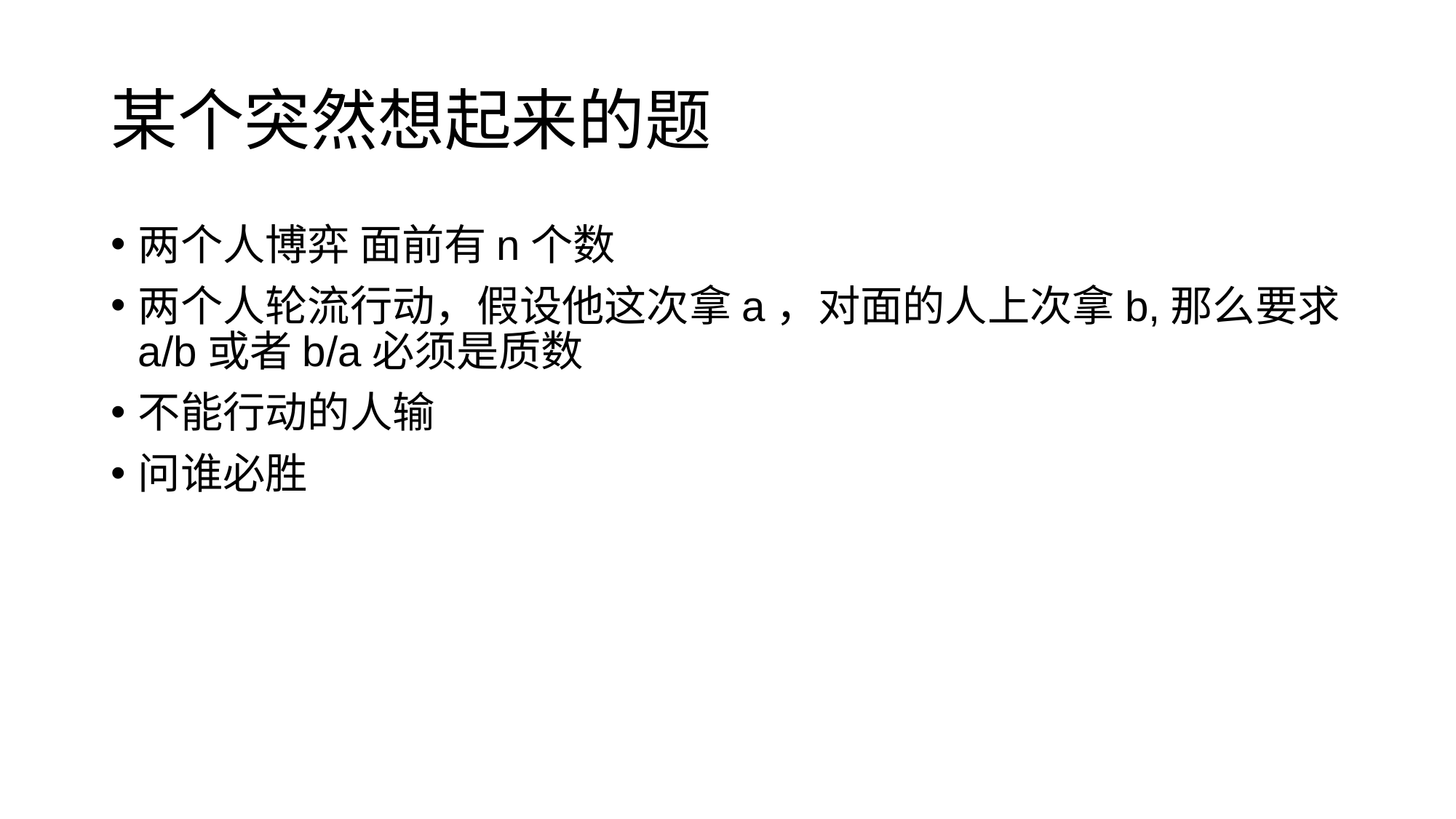

# 某个突然想起来的题
两个人博弈 面前有n个数
两个人轮流行动，假设他这次拿a，对面的人上次拿b,那么要求a/b或者b/a必须是质数
不能行动的人输
问谁必胜